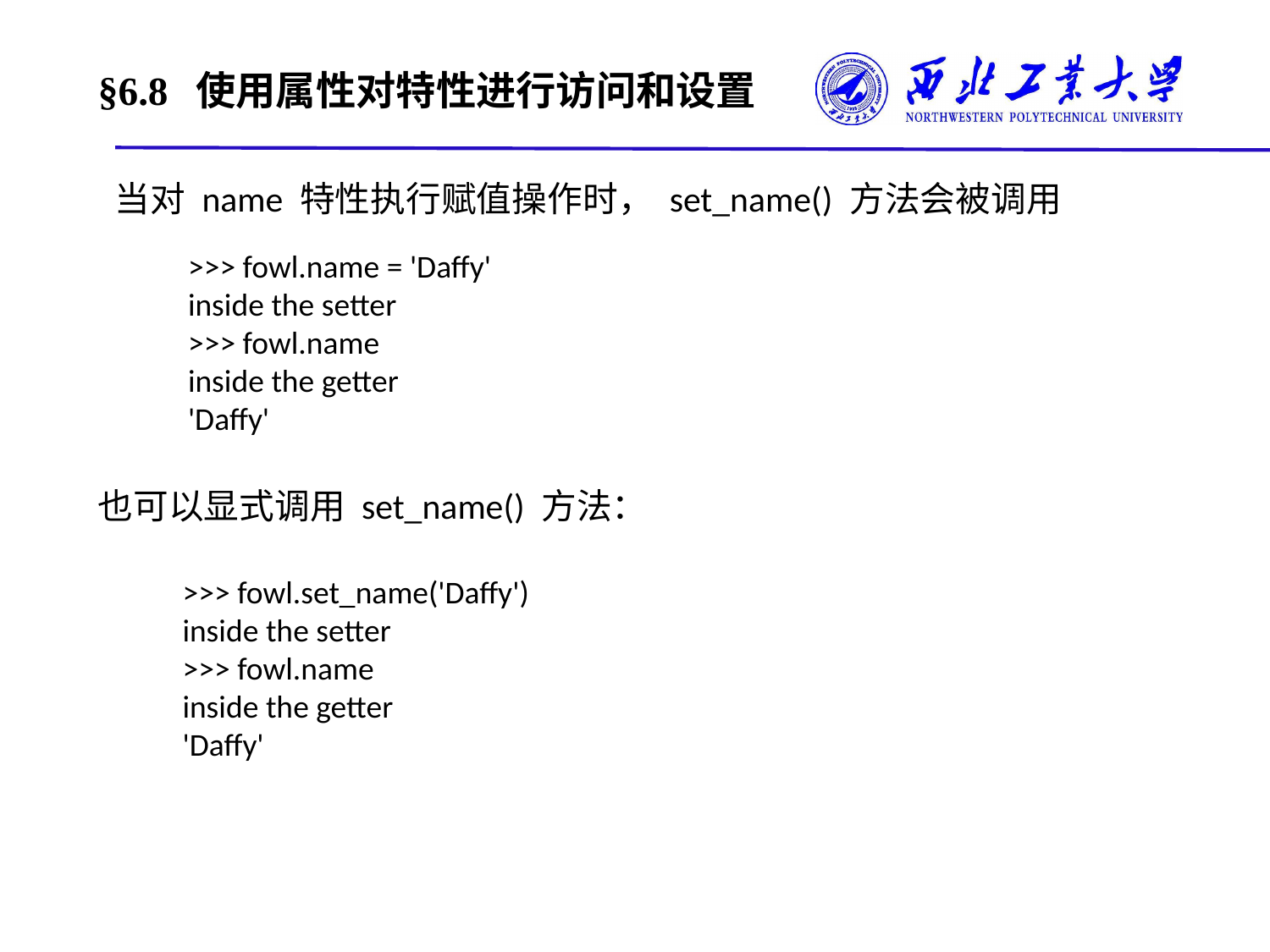

# §6.8  使用属性对特性进行访问和设置
当对 name 特性执行赋值操作时， set_name() 方法会被调用

>>> fowl.name = 'Daffy'
inside the setter
>>> fowl.name
inside the getter
'Daffy'
也可以显式调用 set_name() 方法：
>>> fowl.set_name('Daffy')
inside the setter
>>> fowl.name
inside the getter
'Daffy'